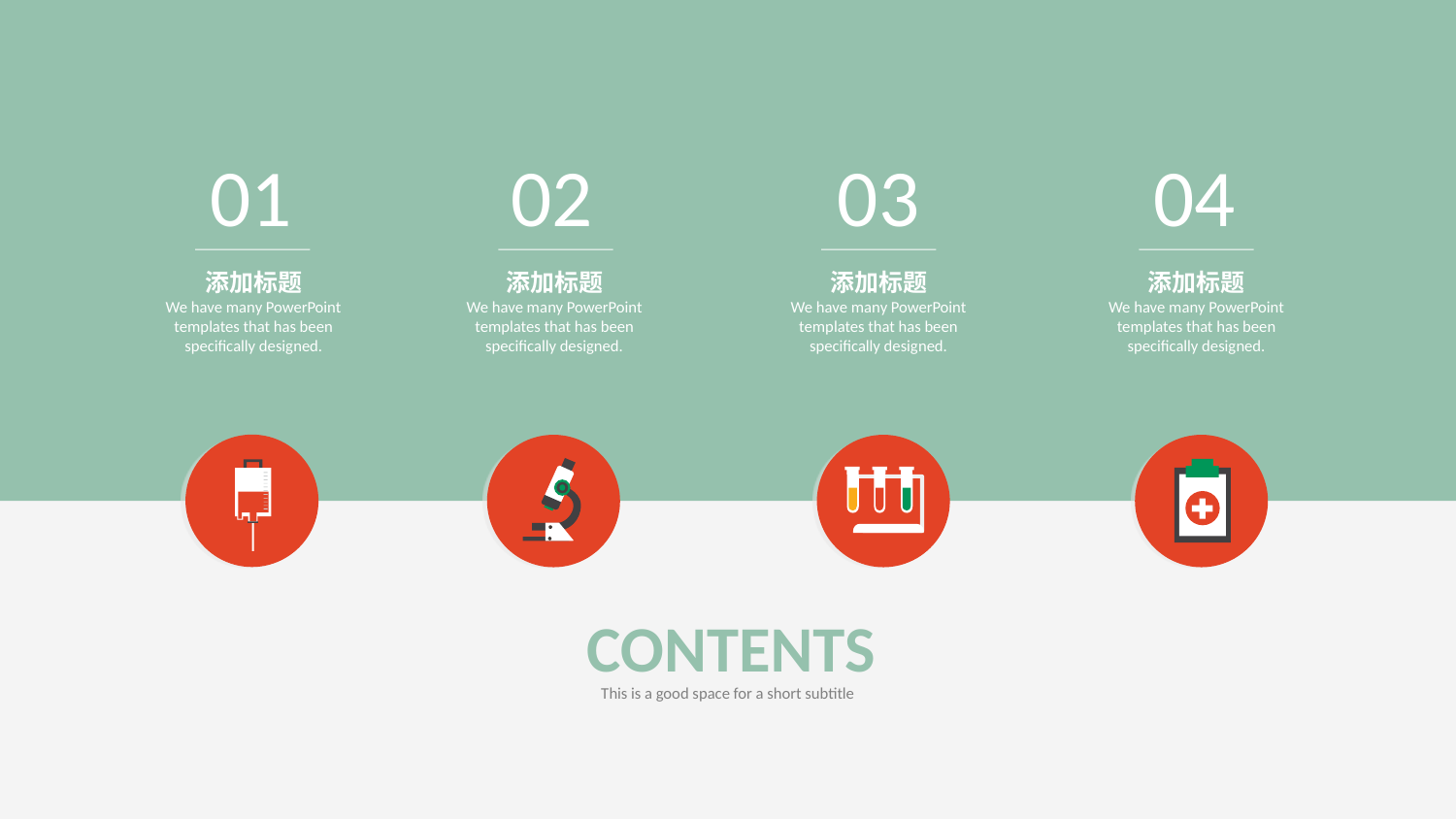

01

添加标题
We have many PowerPoint templates that has been specifically designed.
02

添加标题
We have many PowerPoint templates that has been specifically designed.
03

添加标题
We have many PowerPoint templates that has been specifically designed.
04

添加标题
We have many PowerPoint templates that has been specifically designed.

CONTENTS
This is a good space for a short subtitle